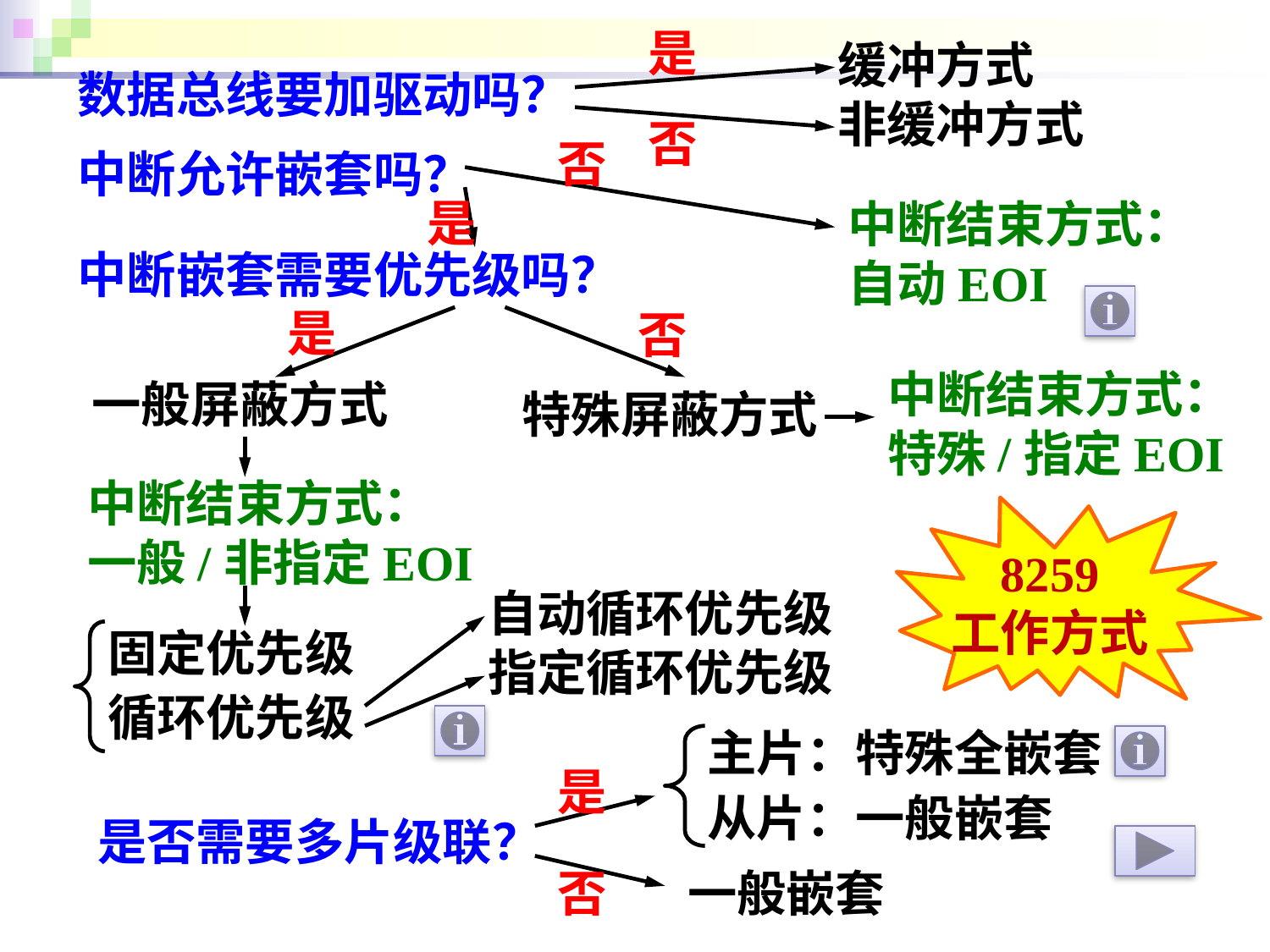

是
缓冲方式
数据总线要加驱动吗？
非缓冲方式
否
否
中断允许嵌套吗？
是
中断结束方式：
自动EOI
中断嵌套需要优先级吗？

是
否
中断结束方式：
特殊/指定EOI
一般屏蔽方式
特殊屏蔽方式
中断结束方式：
一般/非指定EOI

8259
工作方式
自动循环优先级
指定循环优先级
固定优先级
循环优先级

主片：特殊全嵌套
从片：一般嵌套

是
是否需要多片级联？

否
一般嵌套
78